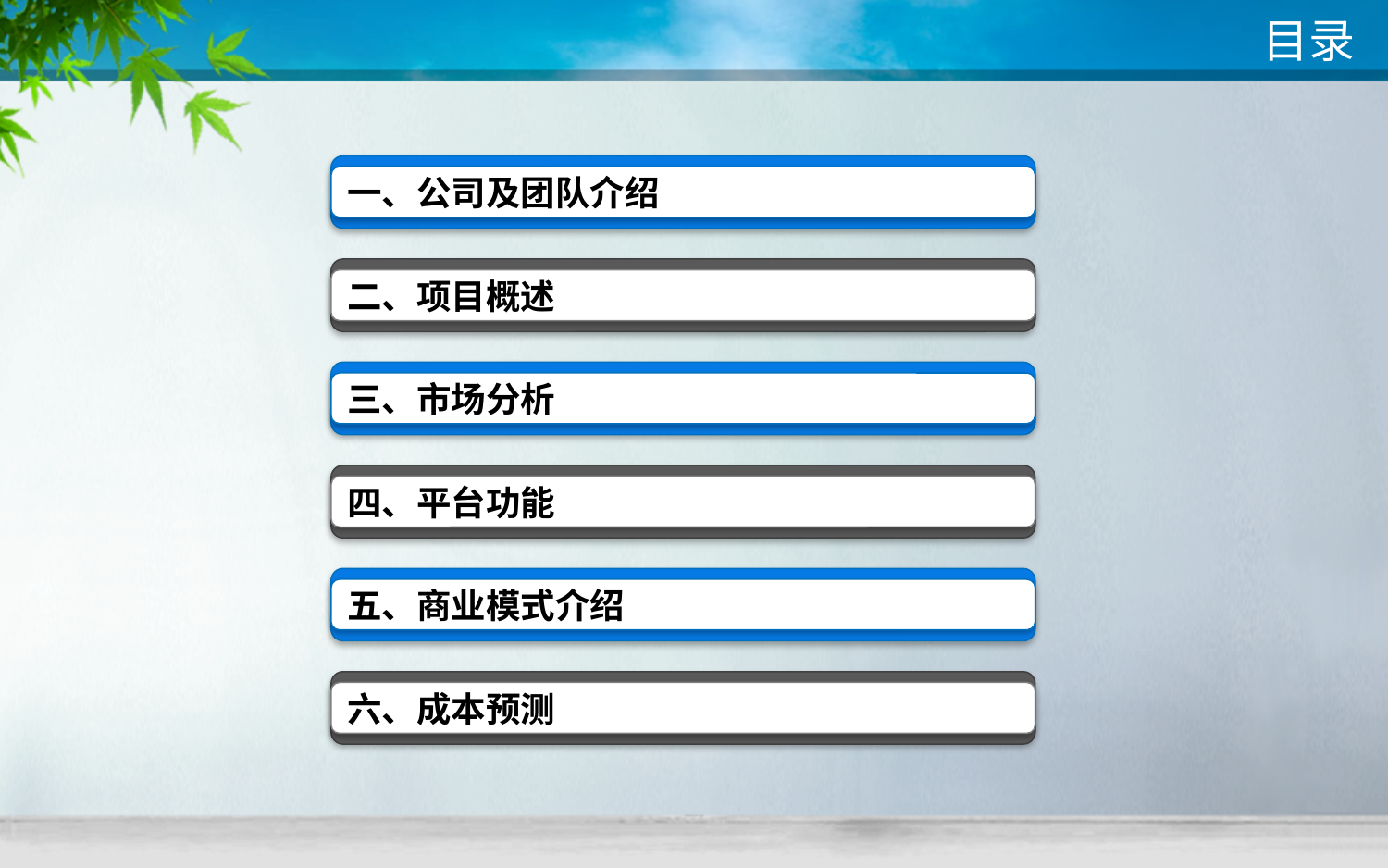

目录

一、公司及团队介绍

二、项目概述

三、市场分析

四、平台功能

五、商业模式介绍

六、成本预测